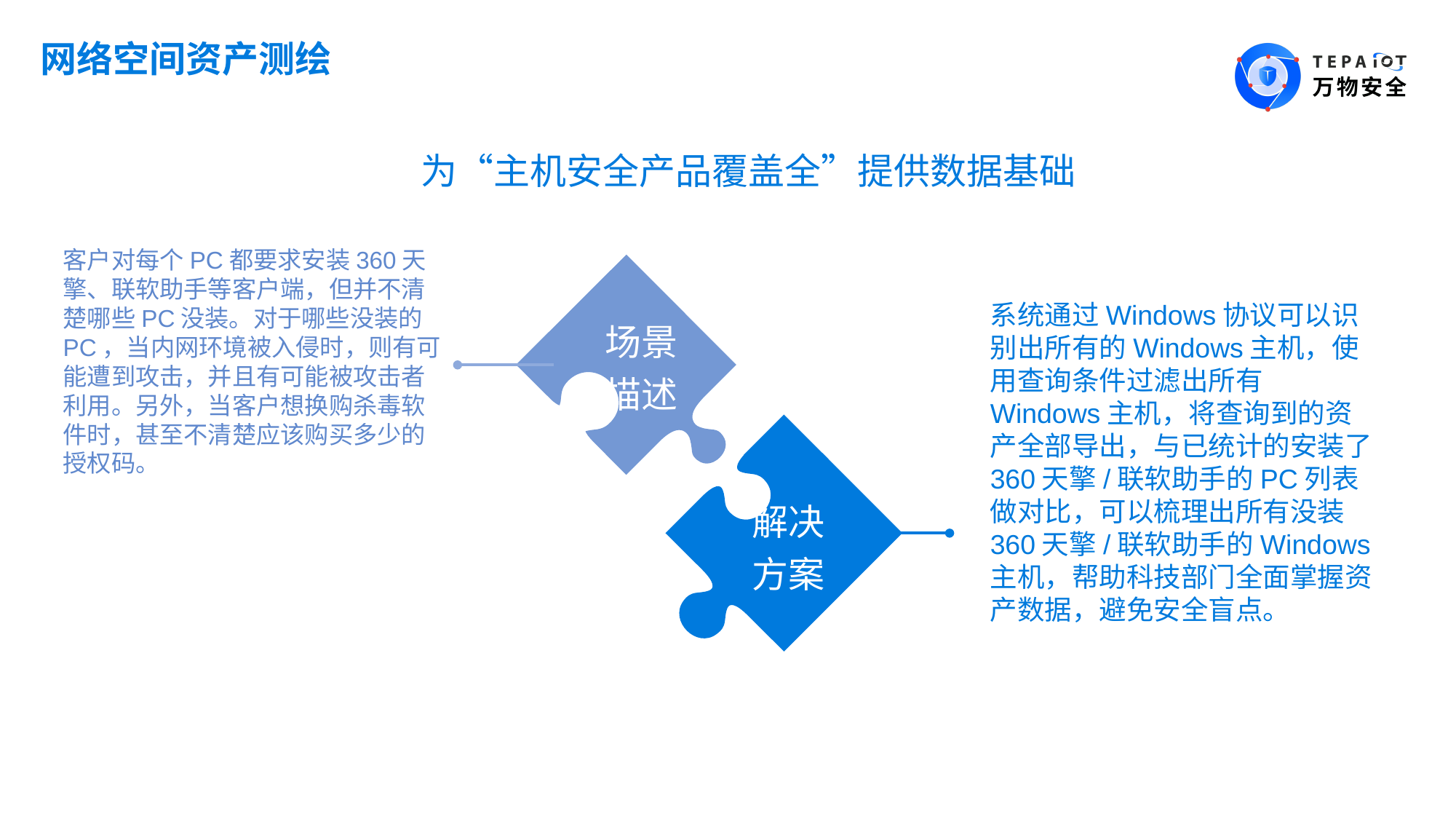

网络空间资产测绘
为“主机安全产品覆盖全”提供数据基础
客户对每个PC都要求安装360天擎、联软助手等客户端，但并不清楚哪些PC没装。对于哪些没装的PC，当内网环境被入侵时，则有可能遭到攻击，并且有可能被攻击者利用。另外，当客户想换购杀毒软件时，甚至不清楚应该购买多少的授权码。

系统通过Windows协议可以识别出所有的Windows主机，使用查询条件过滤出所有Windows主机，将查询到的资产全部导出，与已统计的安装了360天擎/联软助手的PC列表做对比，可以梳理出所有没装360天擎/联软助手的Windows主机，帮助科技部门全面掌握资产数据，避免安全盲点。
场景
描述

解决
方案